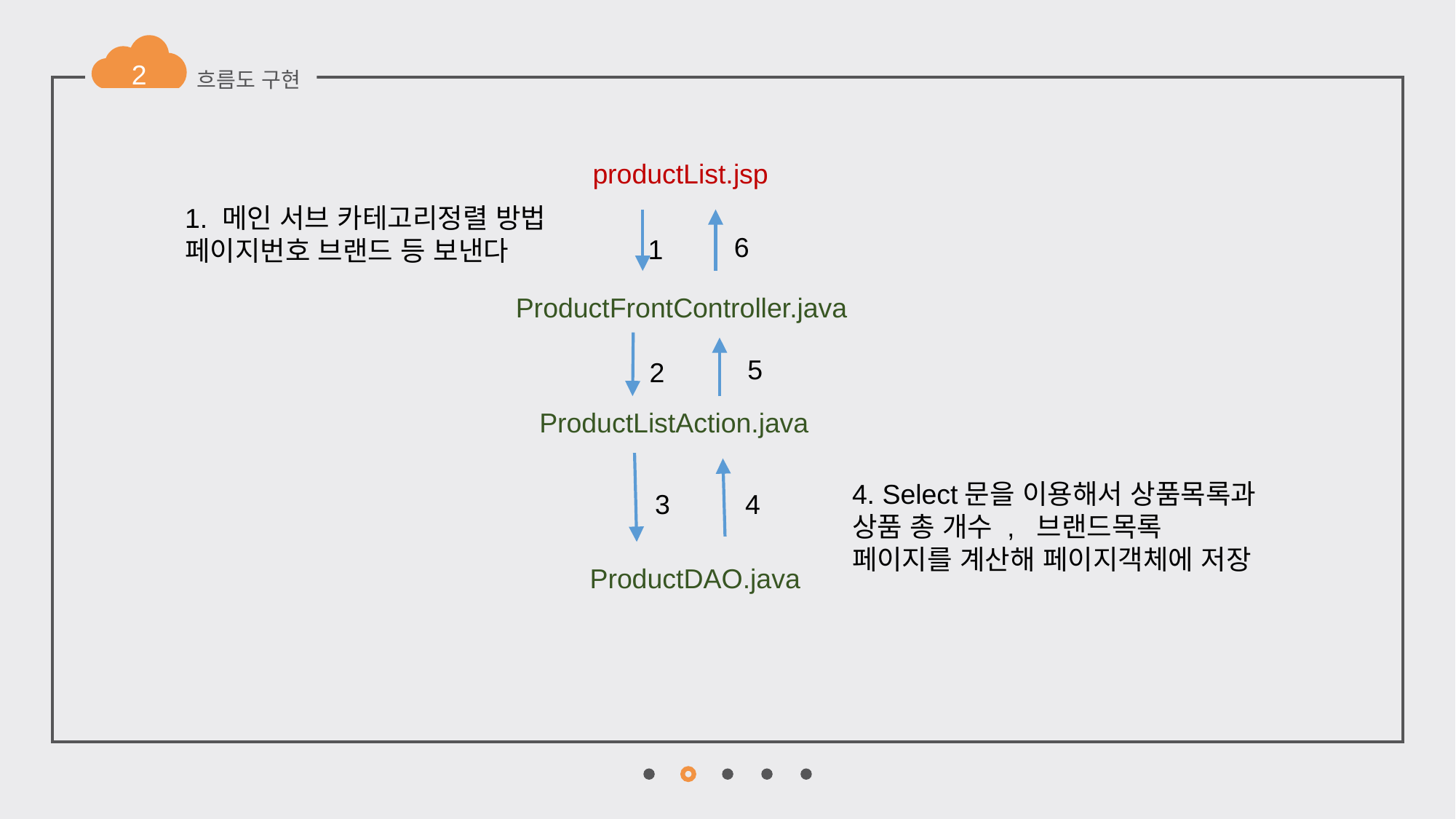

2
흐름도 구현

productList.jsp
1. 메인 서브 카테고리정렬 방법
페이지번호 브랜드 등 보낸다
6
1
ProductFrontController.java
5
2
ProductListAction.java
4. Select문을 이용해서 상품목록과
상품 총 개수 ,  브랜드목록
페이지를 계산해 페이지객체에 저장
3
4
ProductDAO.java